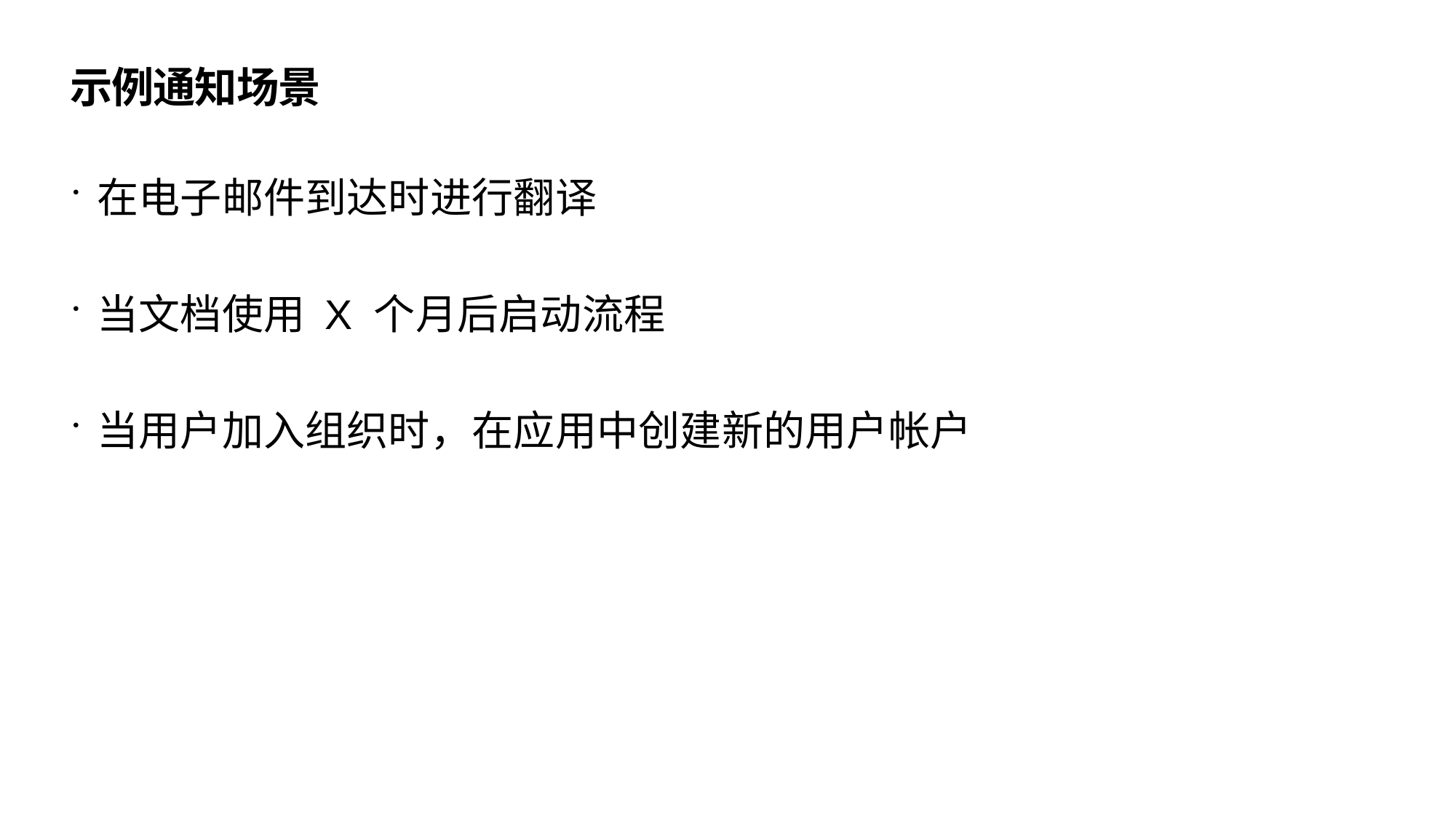

# 示例通知场景
在电子邮件到达时进行翻译

当文档使用 X 个月后启动流程

当用户加入组织时，在应用中创建新的用户帐户